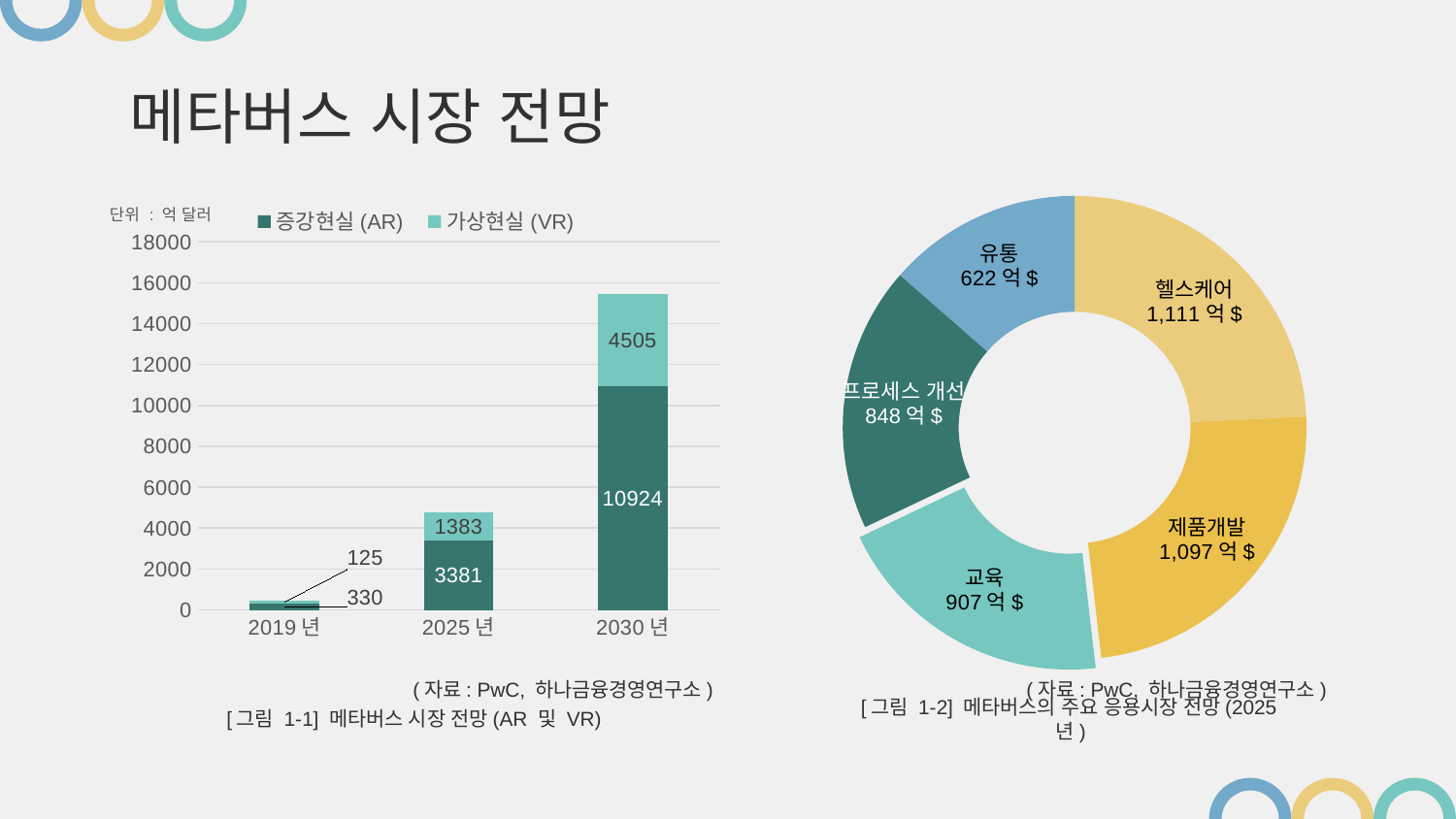

# 메타버스 시장 전망

### Chart

| Category | 전망 |
|---|---|
| 헬스케어 | 1111.0 |
| 제품개발 | 1097.0 |
| 교육 | 907.0 |
| 프로세스 개선 | 848.0 |
| 유통 | 622.0 |

### Chart

| Category | 증강현실(AR) | 가상현실(VR) |
|---|---|---|
| 2019년 | 330.0 | 125.0 |
| 2025년 | 3381.0 | 1383.0 |
| 2030년 | 10924.0 | 4505.0 |
(자료: PwC, 하나금융경영연구소)
(자료: PwC, 하나금융경영연구소)
[그림 1-1] 메타버스 시장 전망(AR 및 VR)
[그림 1-2] 메타버스의 주요 응용시장 전망(2025년)